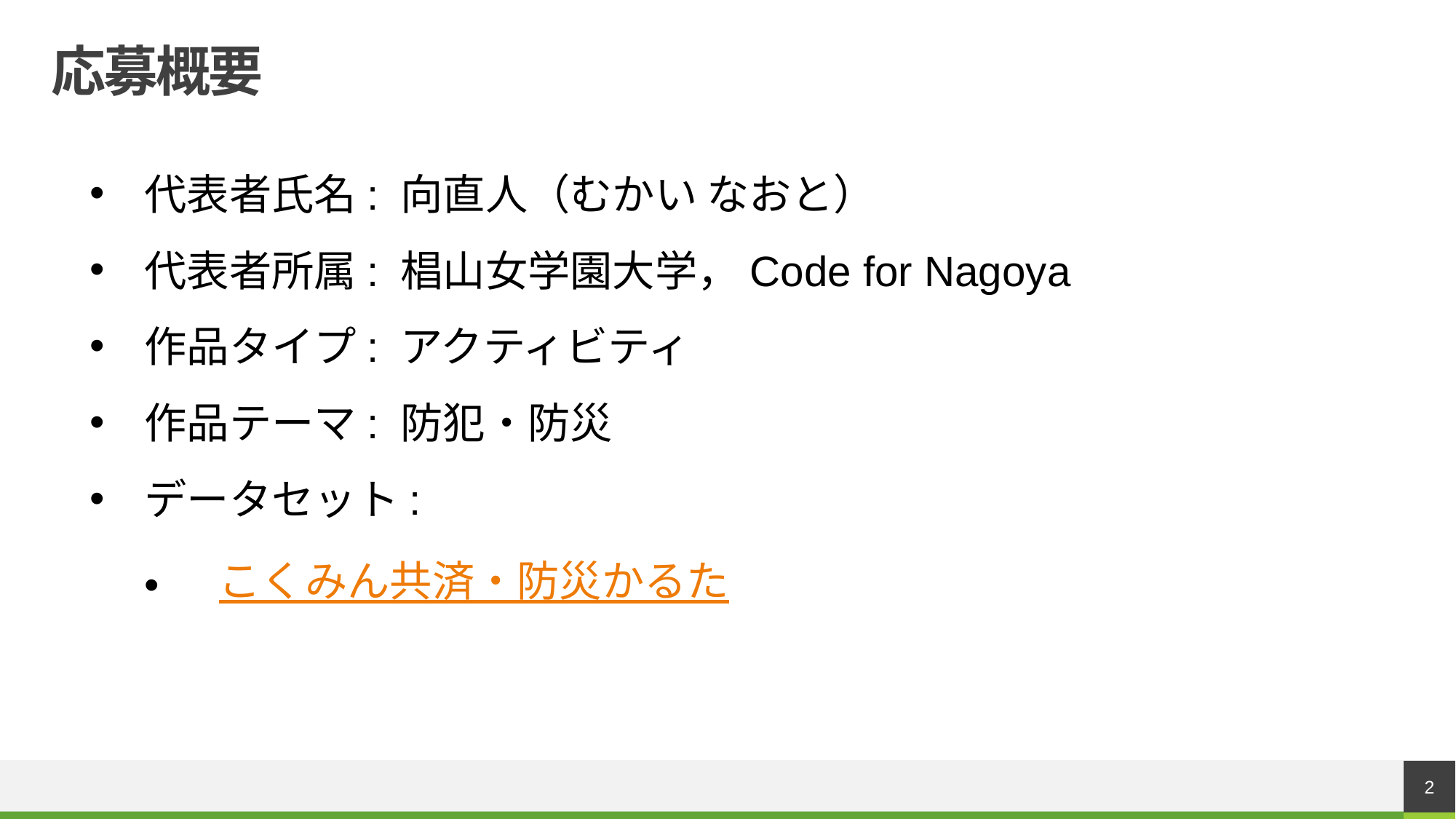

# 応募概要
代表者氏名: 向直人（むかい なおと）
代表者所属: 椙山女学園大学，Code for Nagoya
作品タイプ: アクティビティ
作品テーマ: 防犯・防災
データセット:
 こくみん共済・防災かるた
2